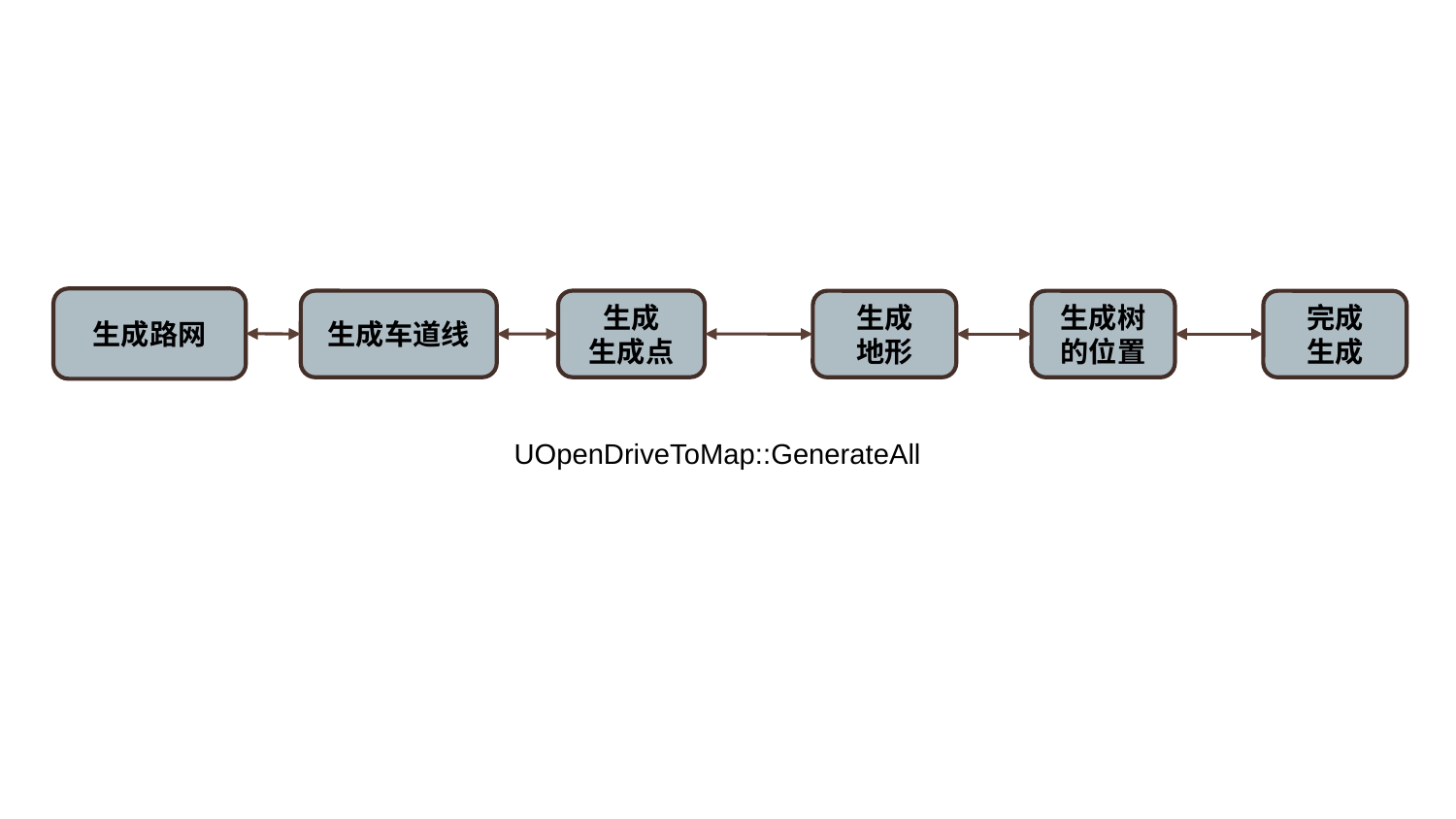

生成路网
生成
生成点
生成车道线
生成
地形
生成树的位置
完成
生成
UOpenDriveToMap::GenerateAll